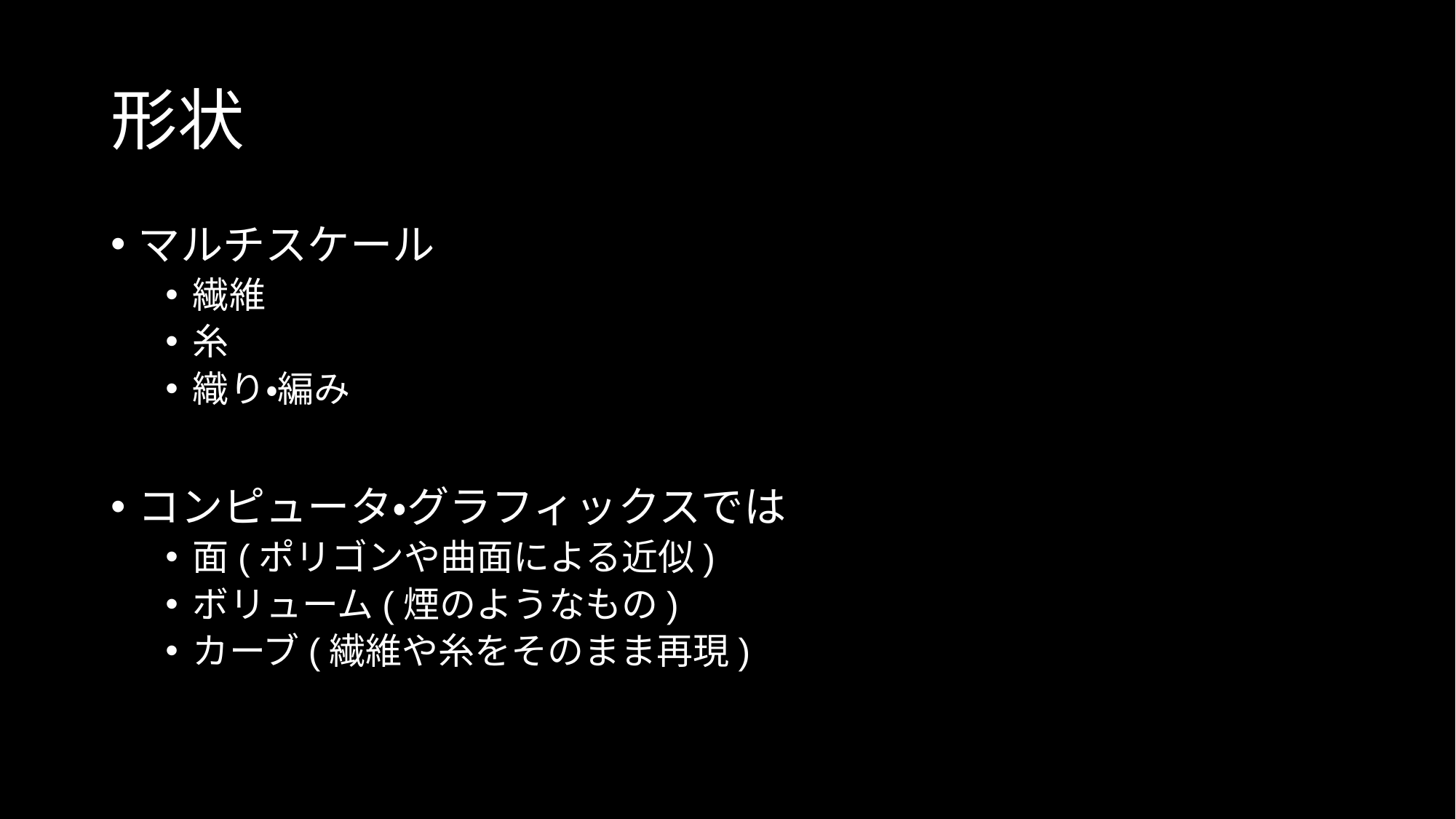

# 形状
マルチスケール
繊維
糸
織り・編み

コンピュータ・グラフィックスでは
面(ポリゴンや曲面による近似)
ボリューム(煙のようなもの)
カーブ(繊維や糸をそのまま再現)